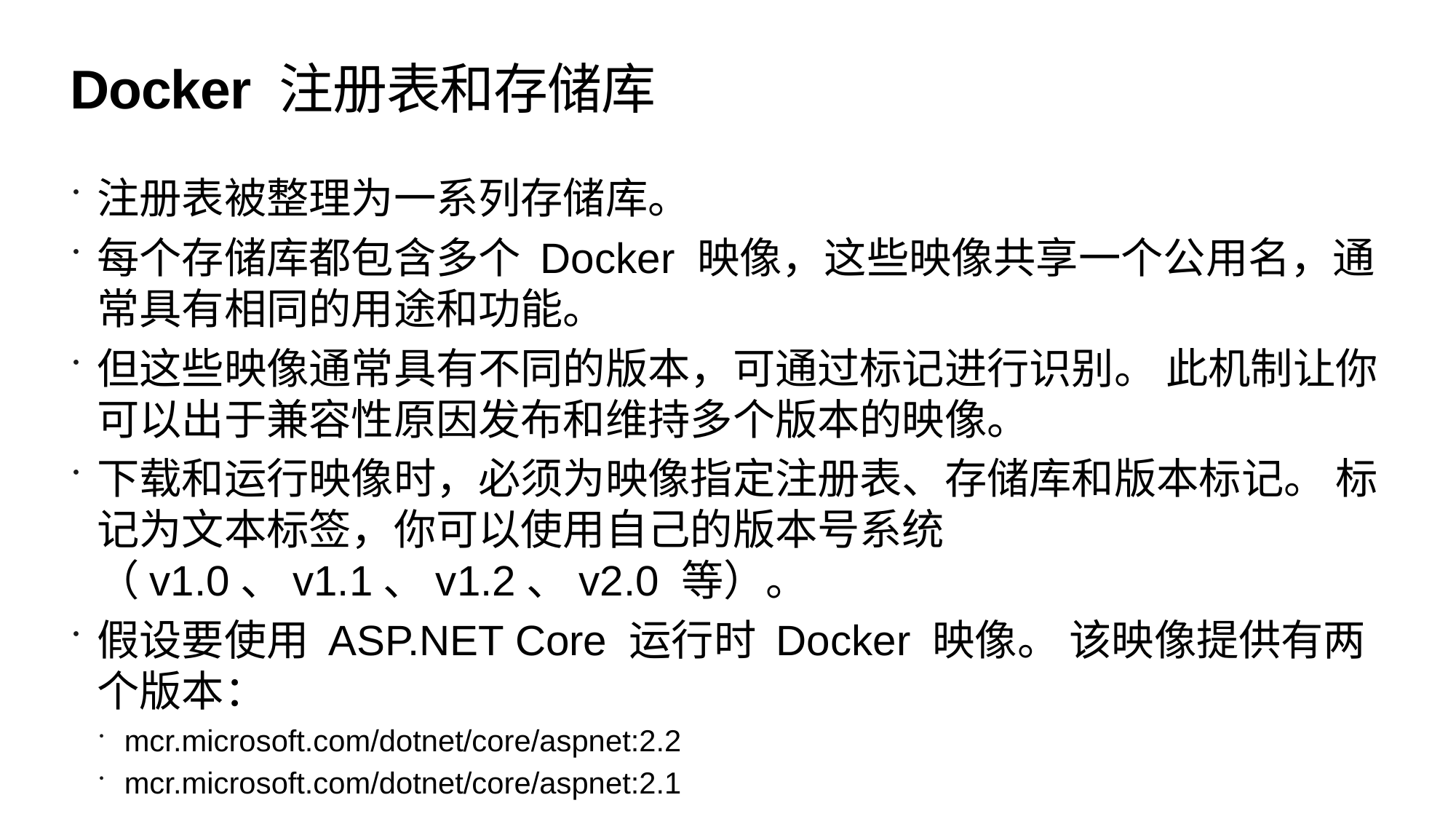

# Docker 注册表和存储库
注册表被整理为一系列存储库。
每个存储库都包含多个 Docker 映像，这些映像共享一个公用名，通常具有相同的用途和功能。
但这些映像通常具有不同的版本，可通过标记进行识别。 此机制让你可以出于兼容性原因发布和维持多个版本的映像。
下载和运行映像时，必须为映像指定注册表、存储库和版本标记。 标记为文本标签，你可以使用自己的版本号系统（v1.0、v1.1、v1.2、v2.0 等）。
假设要使用 ASP.NET Core 运行时 Docker 映像。 该映像提供有两个版本：
mcr.microsoft.com/dotnet/core/aspnet:2.2
mcr.microsoft.com/dotnet/core/aspnet:2.1